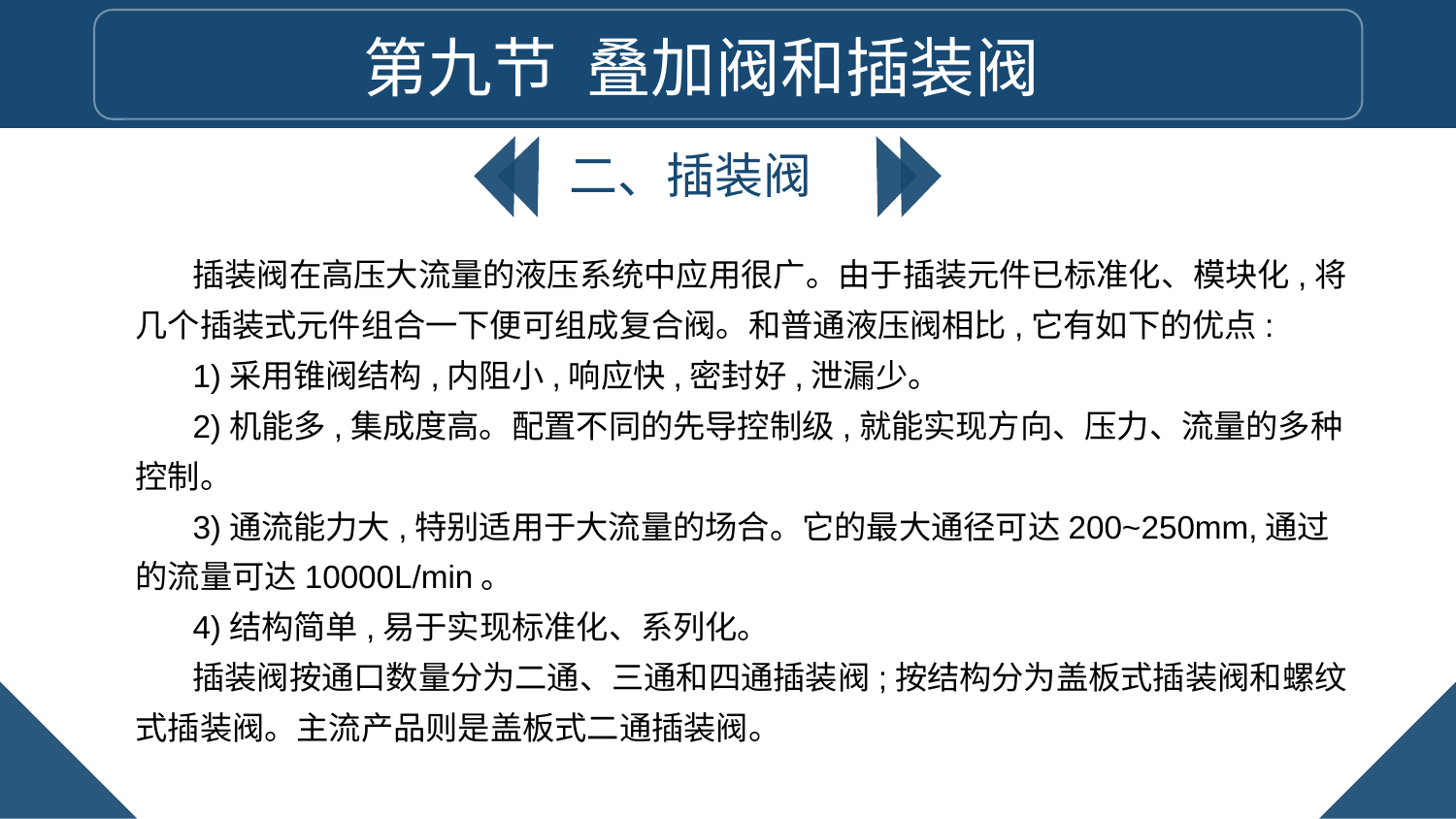

第九节  叠加阀和插装阀
二、插装阀

插装阀在高压大流量的液压系统中应用很广。由于插装元件已标准化、模块化,将几个插装式元件组合一下便可组成复合阀。和普通液压阀相比,它有如下的优点:
1)采用锥阀结构,内阻小,响应快,密封好,泄漏少。
2)机能多,集成度高。配置不同的先导控制级,就能实现方向、压力、流量的多种控制。
3)通流能力大,特别适用于大流量的场合。它的最大通径可达200~250mm,通过的流量可达10000L/min。
4)结构简单,易于实现标准化、系列化。
插装阀按通口数量分为二通、三通和四通插装阀;按结构分为盖板式插装阀和螺纹式插装阀。主流产品则是盖板式二通插装阀。